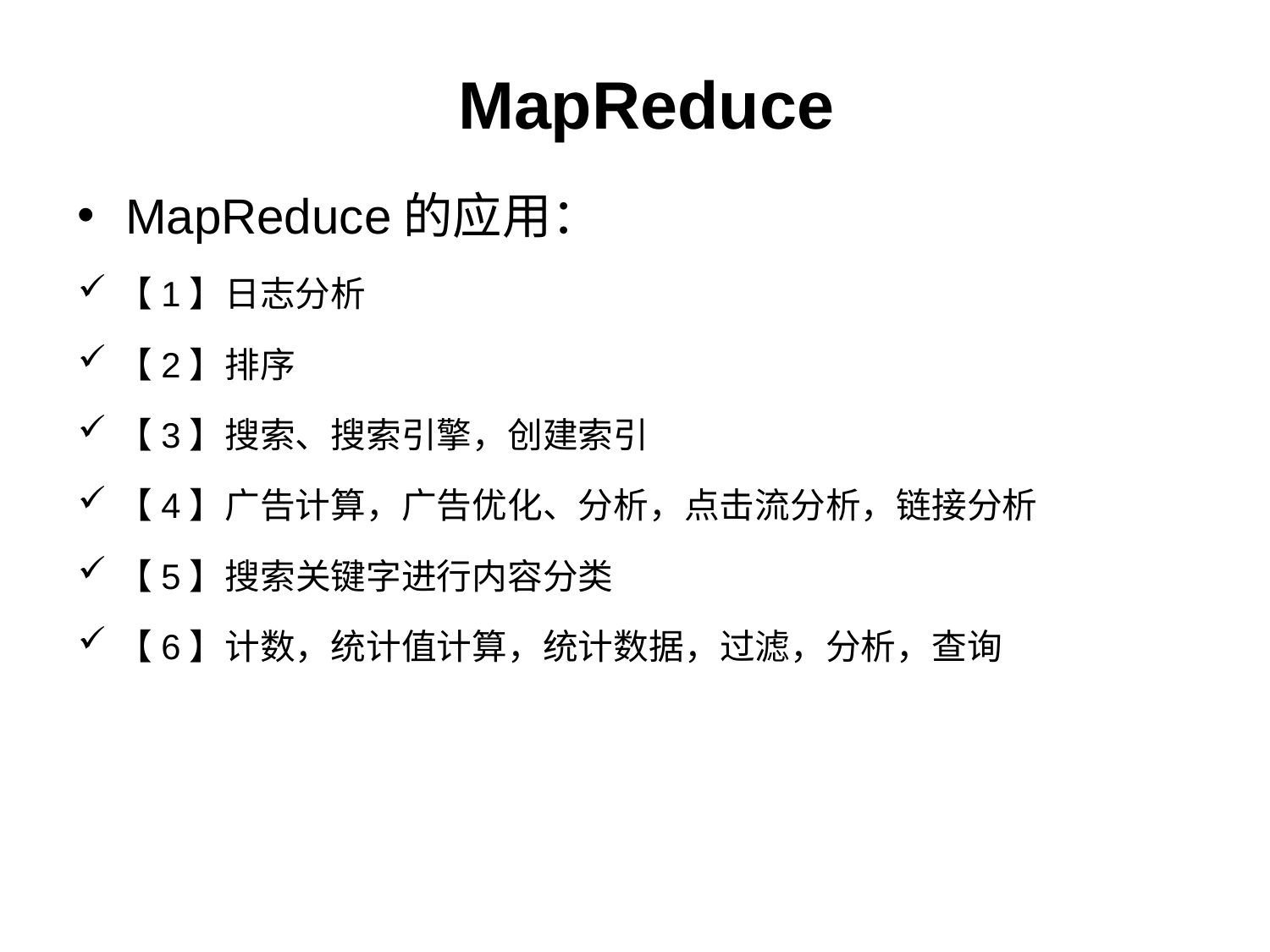

MapReduce
MapReduce的应用：
【1】日志分析
【2】排序
【3】搜索、搜索引擎，创建索引
【4】广告计算，广告优化、分析，点击流分析，链接分析
【5】搜索关键字进行内容分类
【6】计数，统计值计算，统计数据，过滤，分析，查询